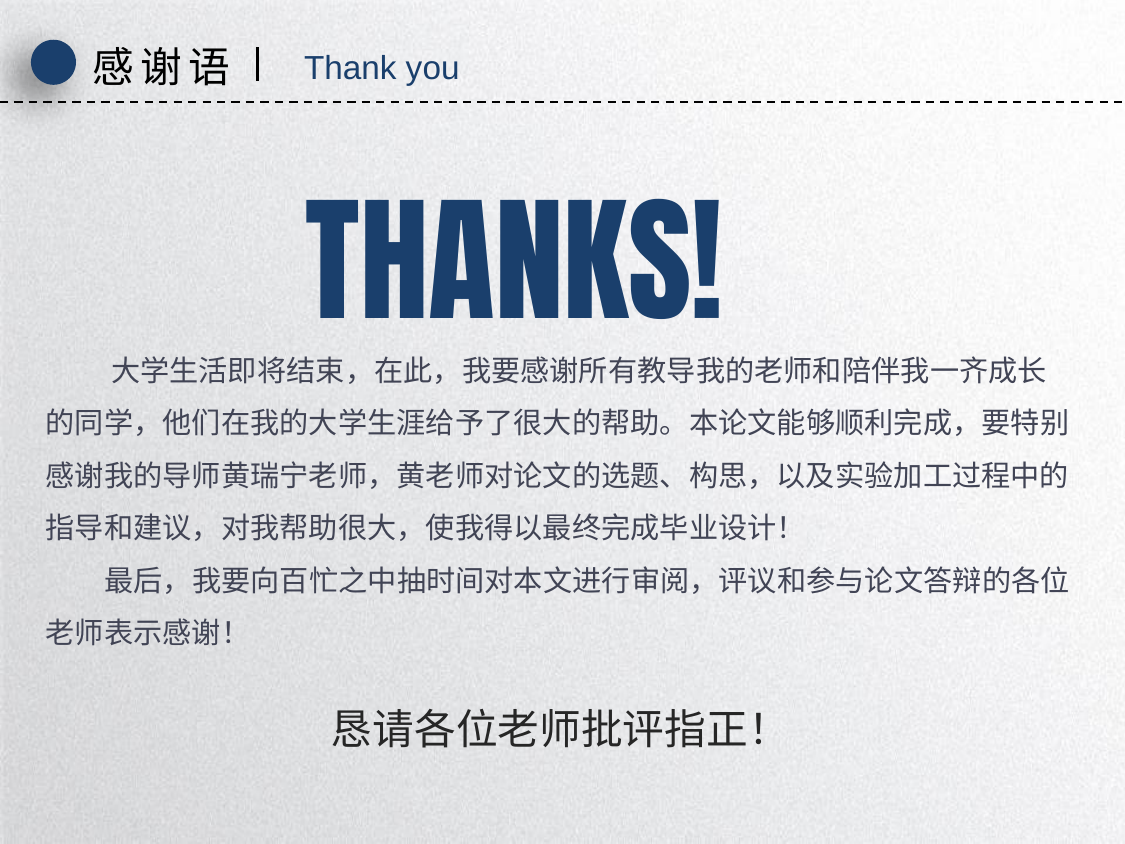

感谢语
Thank you

THANKS!
         大学生活即将结束，在此，我要感谢所有教导我的老师和陪伴我一齐成长的同学，他们在我的大学生涯给予了很大的帮助。本论文能够顺利完成，要特别感谢我的导师黄瑞宁老师，黄老师对论文的选题、构思，以及实验加工过程中的指导和建议，对我帮助很大，使我得以最终完成毕业设计！
        最后，我要向百忙之中抽时间对本文进行审阅，评议和参与论文答辩的各位老师表示感谢！
恳请各位老师批评指正！